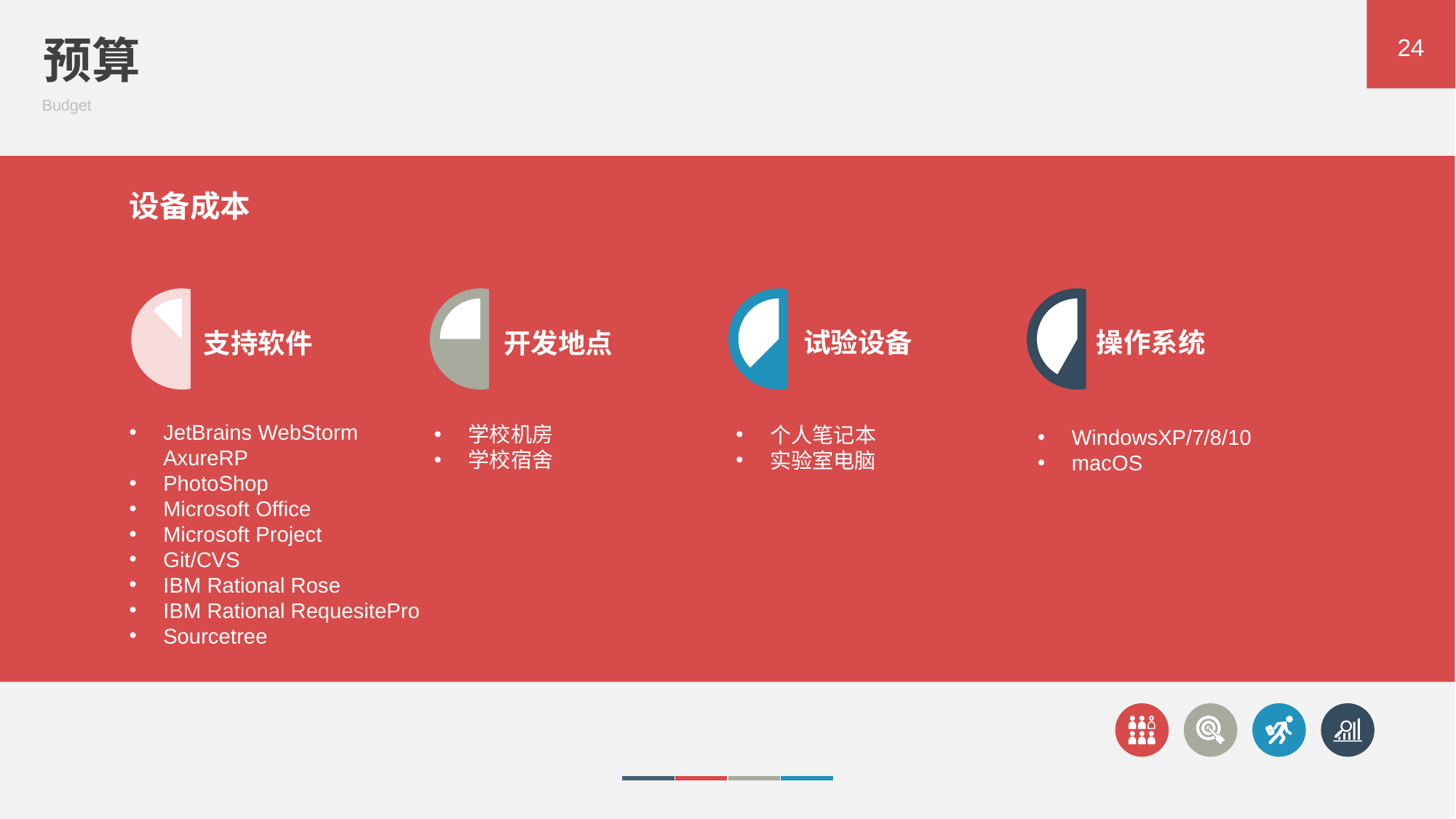

预算
Budget
24

设备成本

支持软件
JetBrains WebStorm AxureRP
PhotoShop
Microsoft Office
Microsoft Project
Git/CVS
IBM Rational Rose
IBM Rational RequesitePro
Sourcetree

学校机房
学校宿舍

操作系统
试验设备
开发地点
个人笔记本
实验室电脑
WindowsXP/7/8/10
macOS